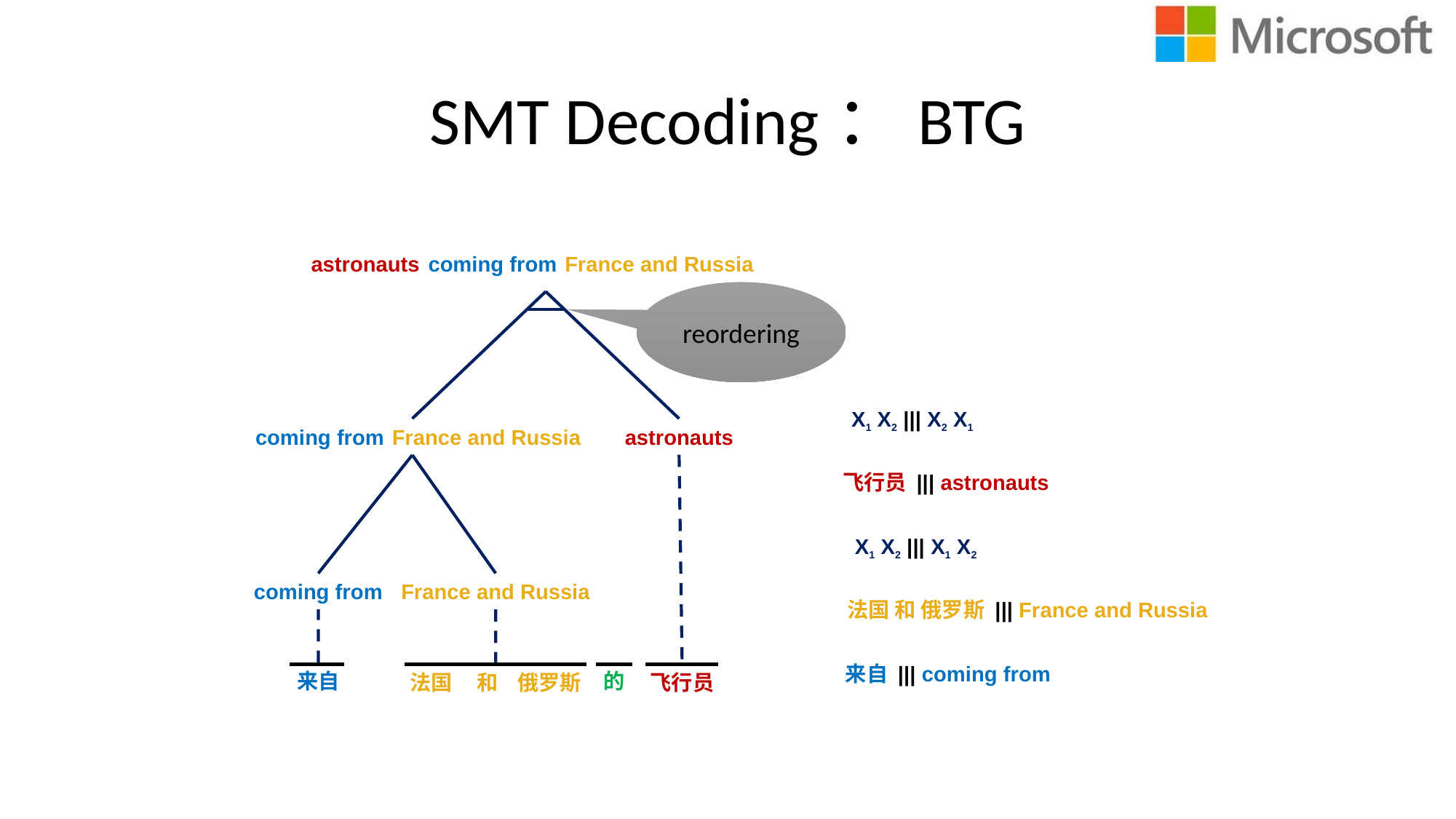

# SMT Decoding：BTG
astronauts
coming from
France and Russia
reordering
X1 X2 ||| X2 X1
coming from
France and Russia
astronauts
飞行员 ||| astronauts
X1 X2 ||| X1 X2
coming from
France and Russia
法国 和 俄罗斯 ||| France and Russia
来自 ||| coming from
来自
的
法国     和    俄罗斯
飞行员